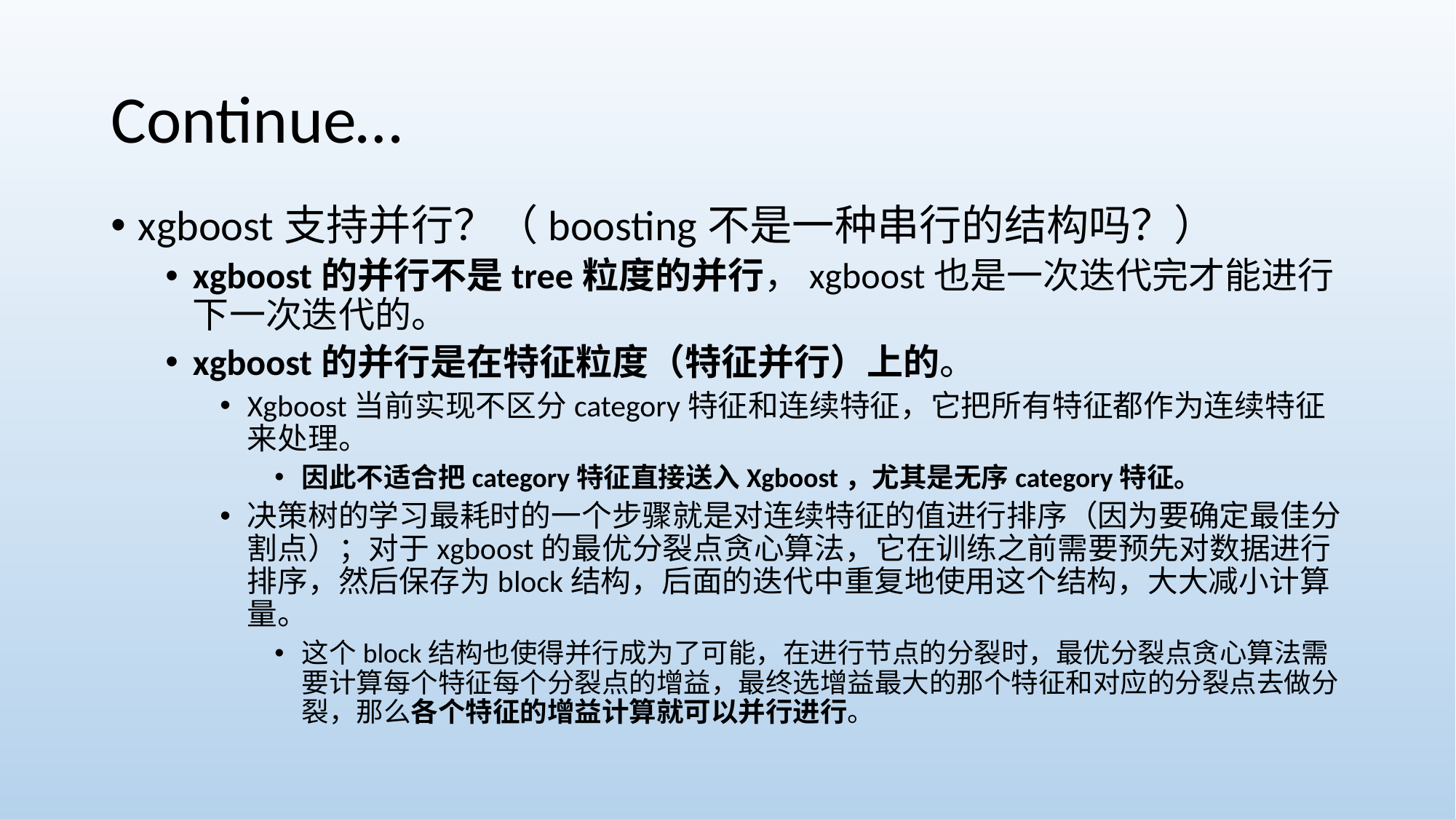

# Continue…
xgboost支持并行？（boosting不是一种串行的结构吗？）
xgboost的并行不是tree粒度的并行，xgboost也是一次迭代完才能进行下一次迭代的。
xgboost的并行是在特征粒度（特征并行）上的。
Xgboost当前实现不区分category特征和连续特征，它把所有特征都作为连续特征来处理。
因此不适合把category特征直接送入Xgboost，尤其是无序category特征。
决策树的学习最耗时的一个步骤就是对连续特征的值进行排序（因为要确定最佳分割点）；对于xgboost的最优分裂点贪心算法，它在训练之前需要预先对数据进行排序，然后保存为block结构，后面的迭代中重复地使用这个结构，大大减小计算量。
这个block结构也使得并行成为了可能，在进行节点的分裂时，最优分裂点贪心算法需要计算每个特征每个分裂点的增益，最终选增益最大的那个特征和对应的分裂点去做分裂，那么各个特征的增益计算就可以并行进行。